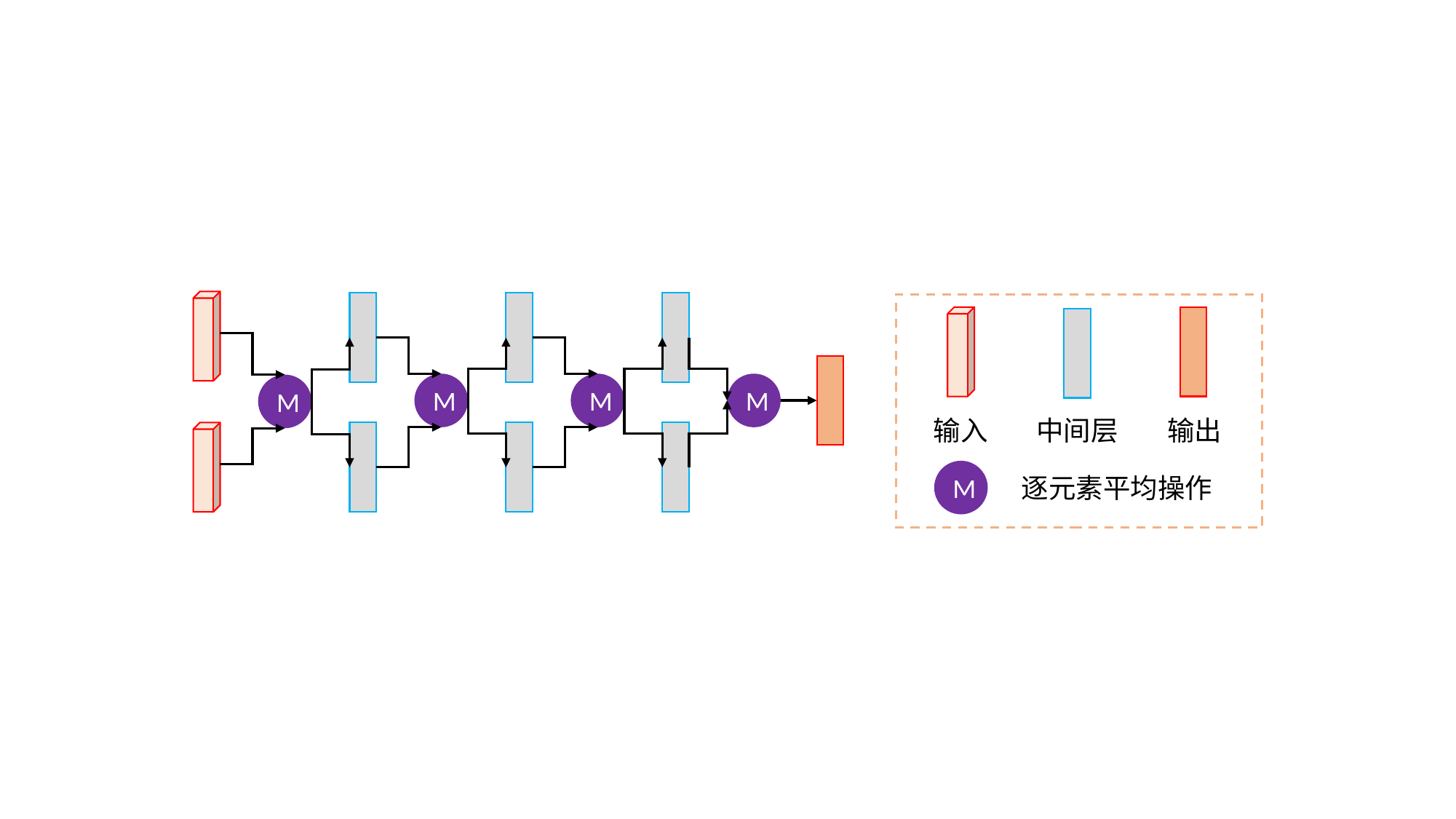

M
M
M
M

输入
中间层
输出
M
逐元素平均操作